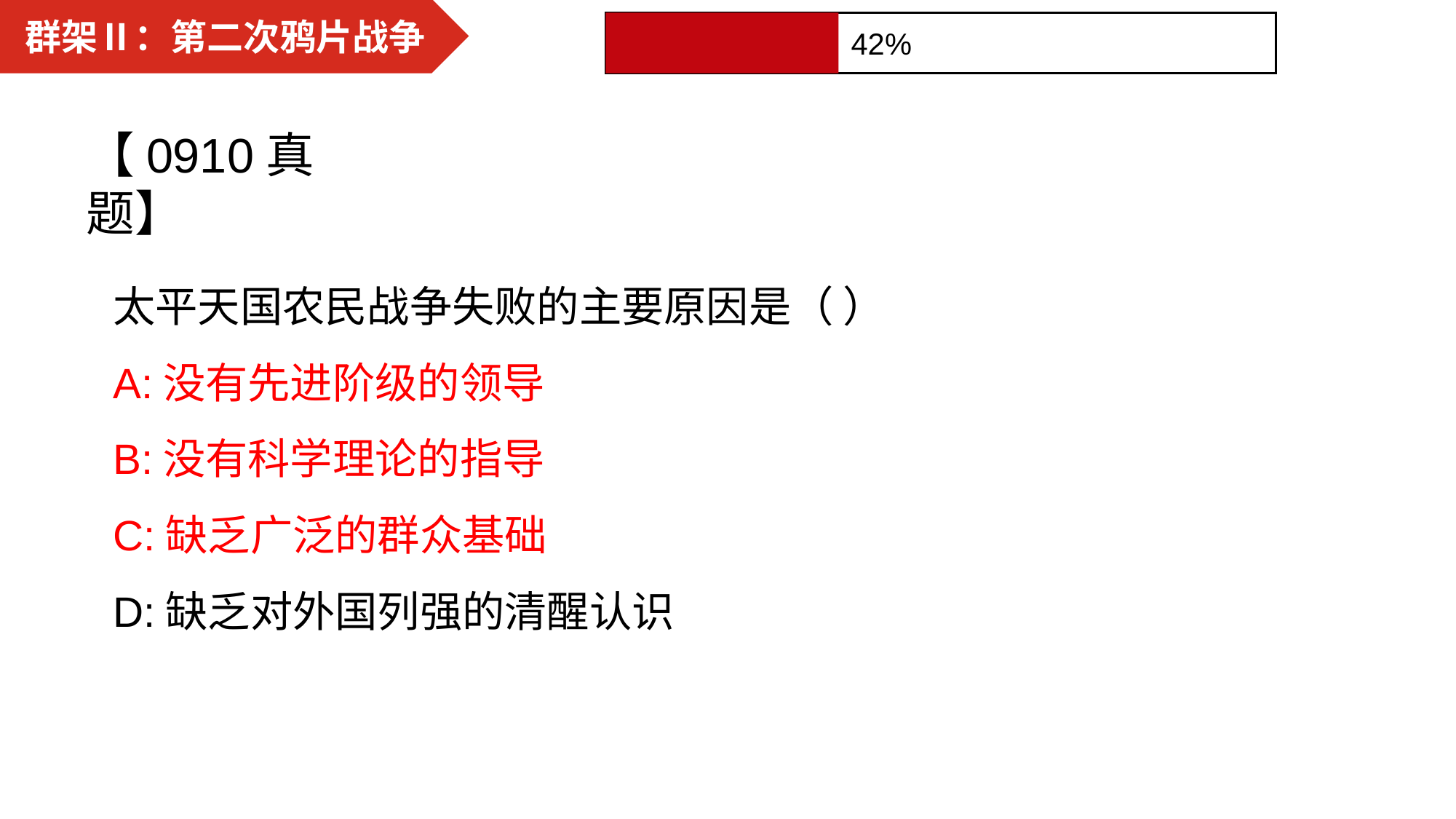

群架Ⅱ：第二次鸦片战争

42%
【0910真题】
太平天国农民战争失败的主要原因是（ ）
A:没有先进阶级的领导
B:没有科学理论的指导
C:缺乏广泛的群众基础
D:缺乏对外国列强的清醒认识